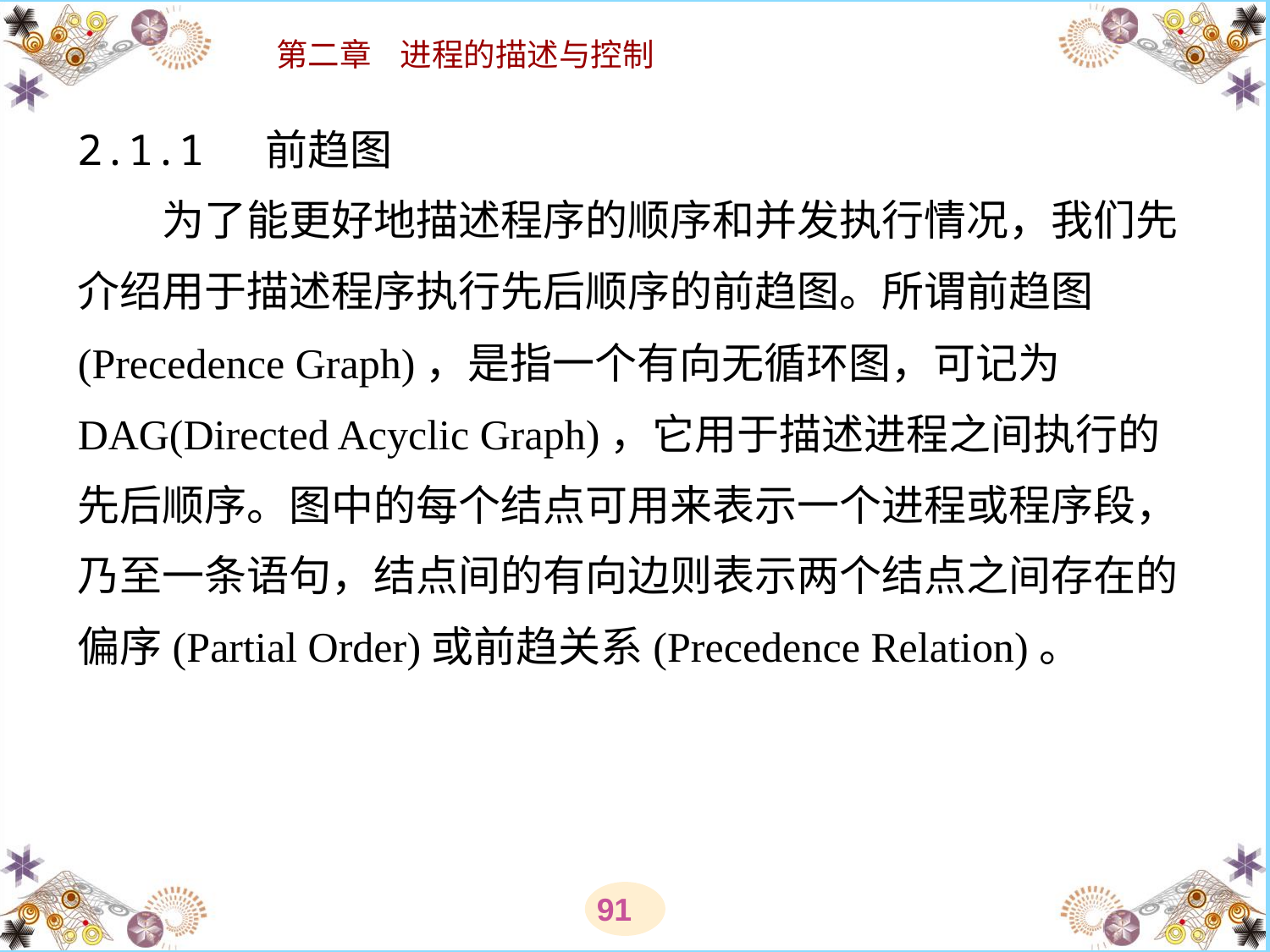

# 2.1.1  前趋图 　　为了能更好地描述程序的顺序和并发执行情况，我们先介绍用于描述程序执行先后顺序的前趋图。所谓前趋图(Precedence Graph)，是指一个有向无循环图，可记为DAG(Directed Acyclic Graph)，它用于描述进程之间执行的先后顺序。图中的每个结点可用来表示一个进程或程序段，乃至一条语句，结点间的有向边则表示两个结点之间存在的偏序(Partial Order)或前趋关系(Precedence Relation)。